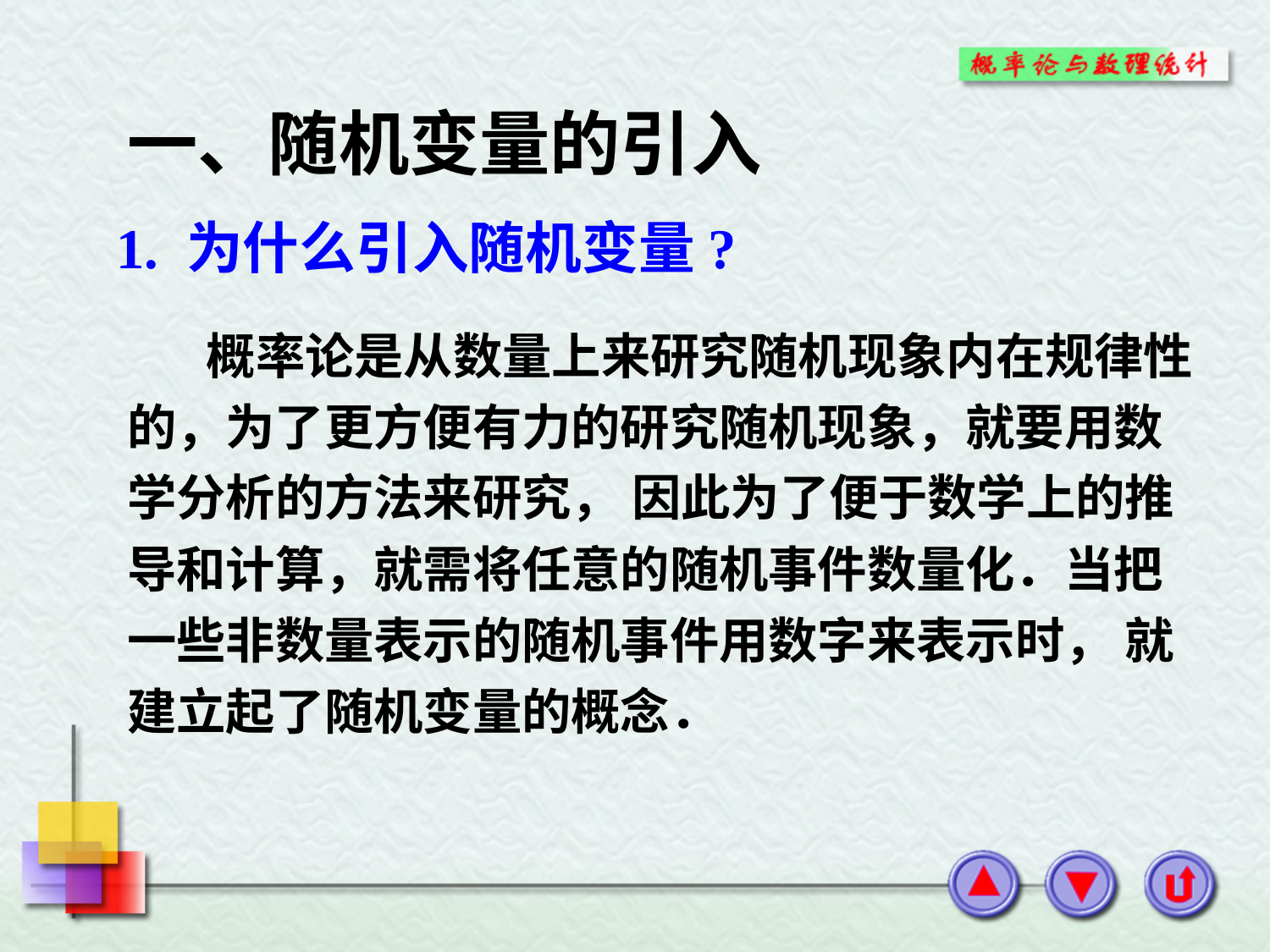

# 一、随机变量的引入
1. 为什么引入随机变量?
      概率论是从数量上来研究随机现象内在规律性的，为了更方便有力的研究随机现象，就要用数学分析的方法来研究， 因此为了便于数学上的推导和计算，就需将任意的随机事件数量化．当把一些非数量表示的随机事件用数字来表示时， 就建立起了随机变量的概念．